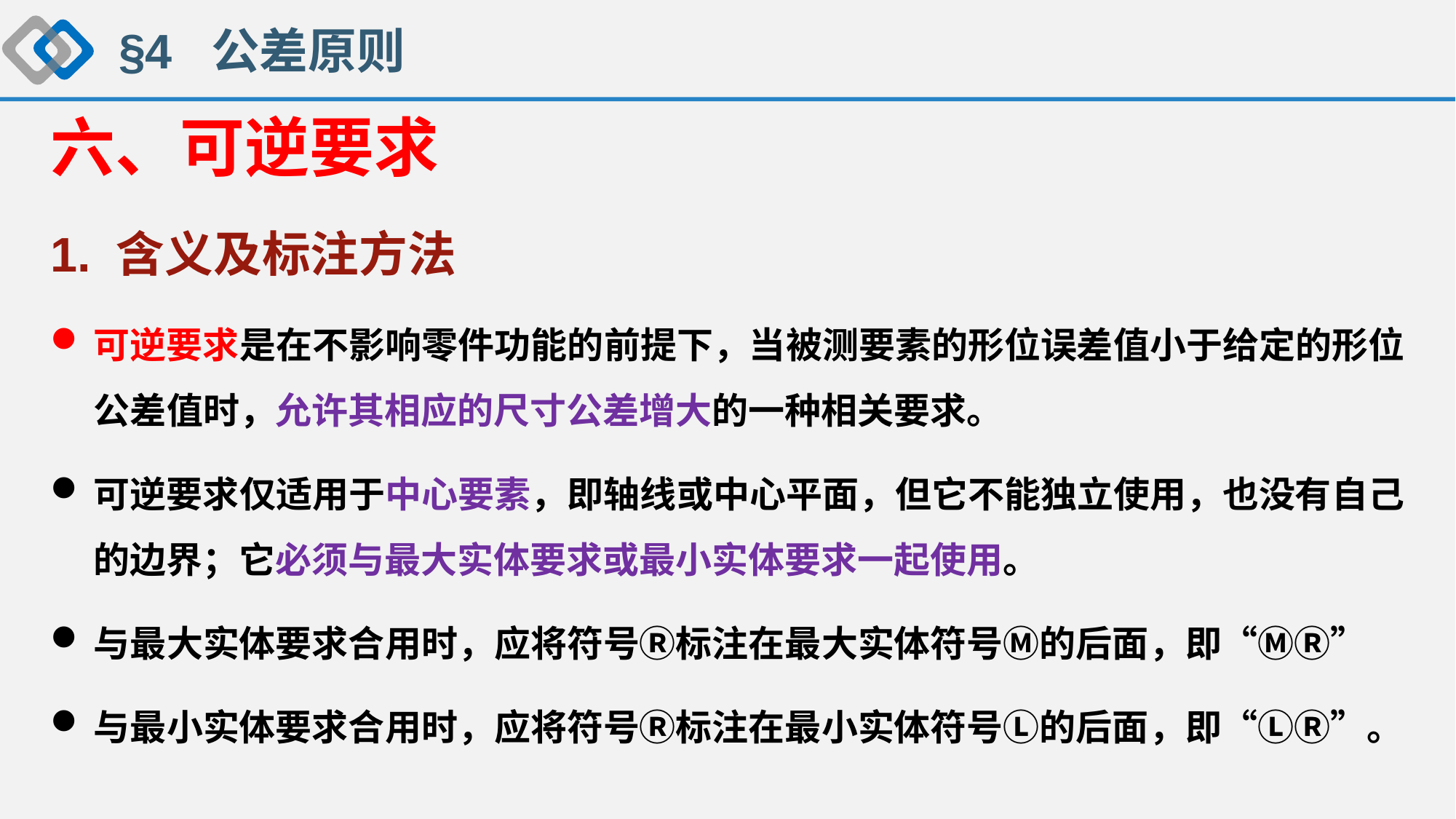

§4  公差原则
六、可逆要求
1. 含义及标注方法
可逆要求是在不影响零件功能的前提下，当被测要素的形位误差值小于给定的形位公差值时，允许其相应的尺寸公差增大的一种相关要求。
可逆要求仅适用于中心要素，即轴线或中心平面，但它不能独立使用，也没有自己的边界；它必须与最大实体要求或最小实体要求一起使用。
与最大实体要求合用时，应将符号Ⓡ标注在最大实体符号Ⓜ的后面，即“ⓂⓇ”
与最小实体要求合用时，应将符号Ⓡ标注在最小实体符号Ⓛ的后面，即“ⓁⓇ”。